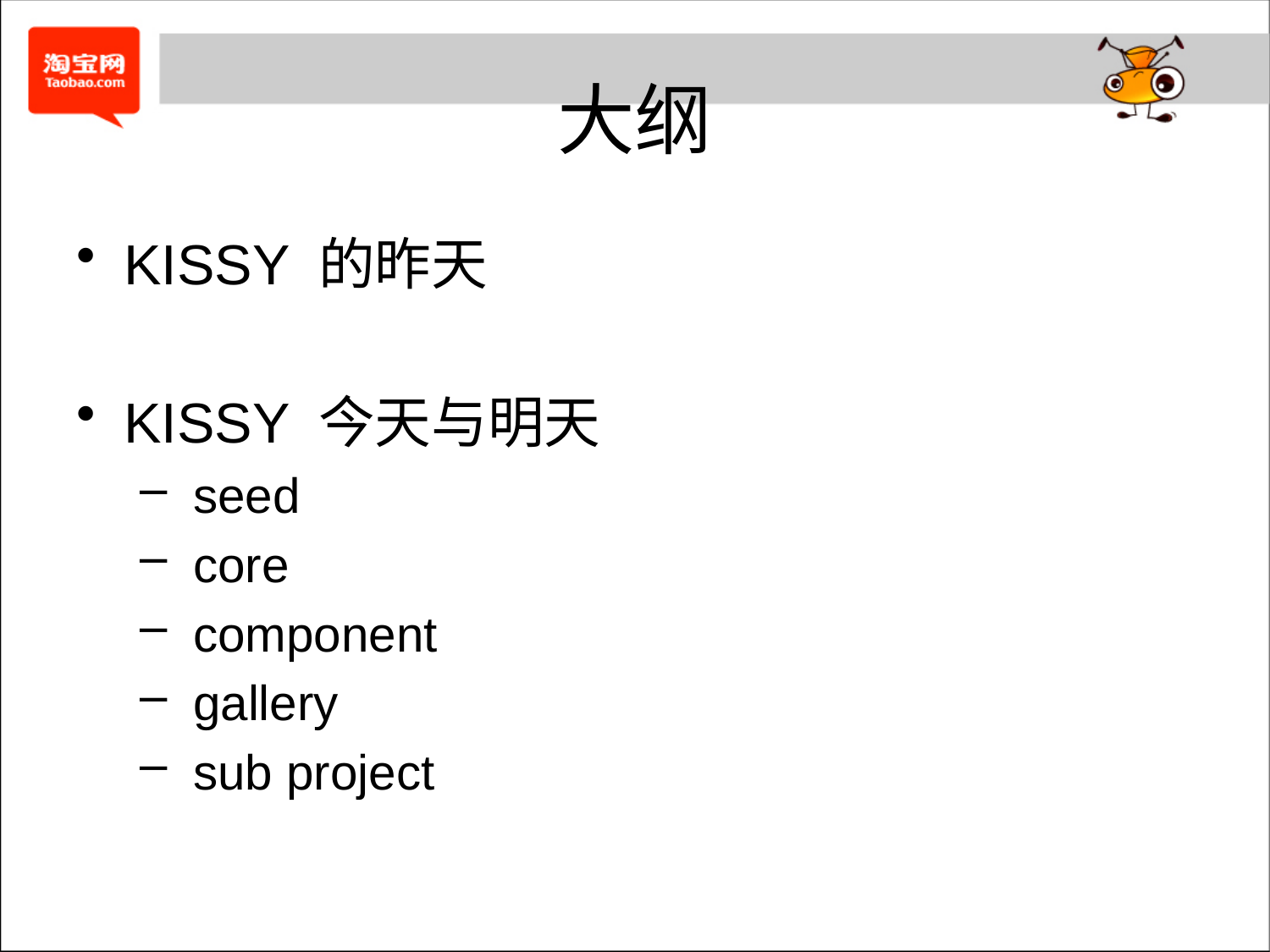

# 大纲
KISSY 的昨天

KISSY 今天与明天
 seed
 core
 component
 gallery
 sub project